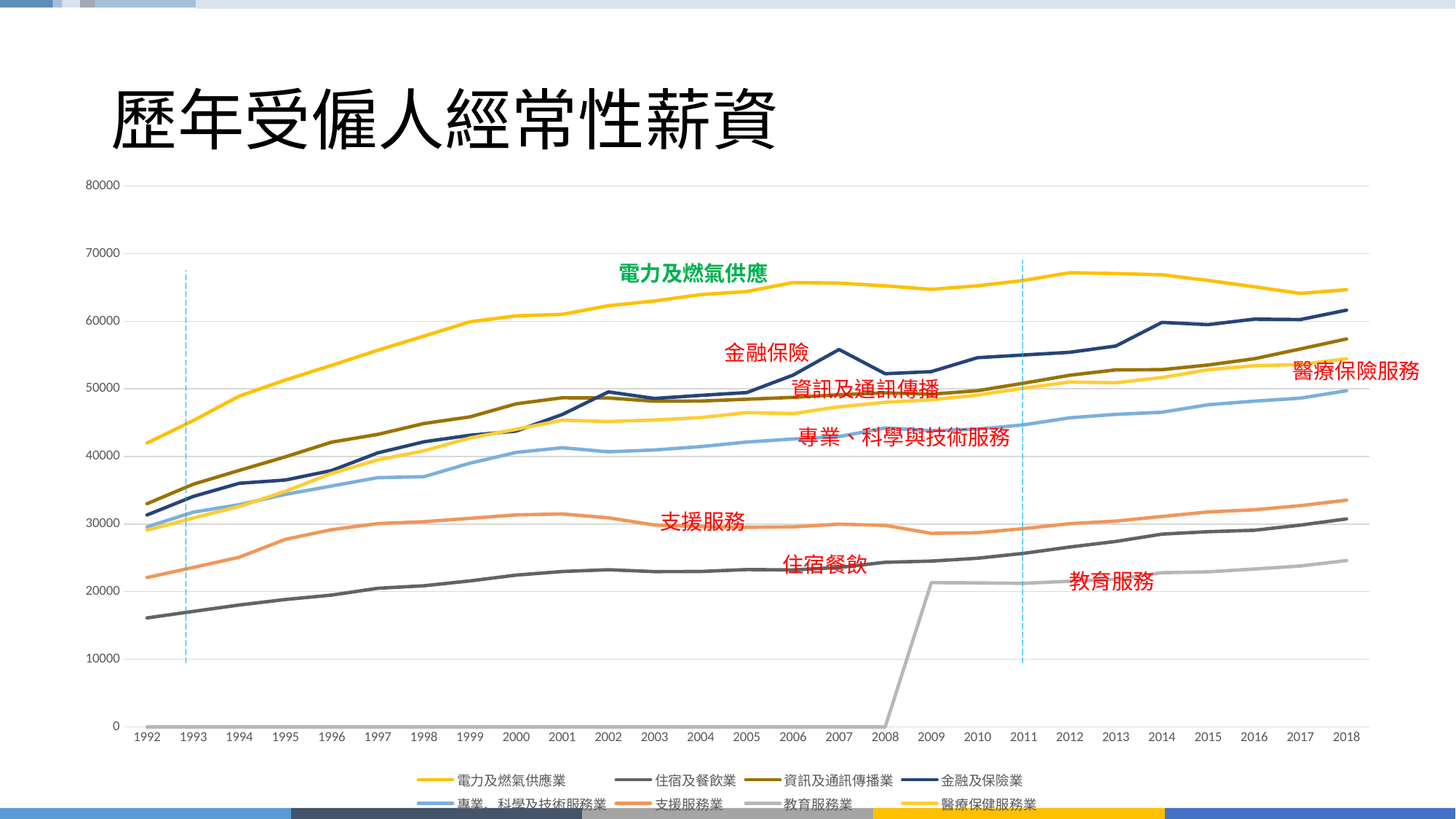

# 歷年受僱人經常性薪資

### Chart

| Category | 電力及燃氣供應業 | 住宿及餐飲業 | 資訊及通訊傳播業 | 金融及保險業 | 專業、科學及技術服務業 | 支援服務業 | 教育服務業 | 醫療保健服務業 |
|---|---|---|---|---|---|---|---|---|
| 1992 | 41995.0 | 16111.0 | 33005.0 | 31343.0 | 29583.0 | 22089.0 | 0.0 | 29088.0 |
| 1993 | 45308.0 | 17078.0 | 35897.0 | 34084.0 | 31757.0 | 23578.0 | 0.0 | 30889.0 |
| 1994 | 48935.0 | 18023.0 | 37945.0 | 36033.0 | 32871.0 | 25098.0 | 0.0 | 32596.0 |
| 1995 | 51319.0 | 18842.0 | 39950.0 | 36519.0 | 34393.0 | 27741.0 | 0.0 | 34852.0 |
| 1996 | 53487.0 | 19486.0 | 42119.0 | 37926.0 | 35629.0 | 29169.0 | 0.0 | 37505.0 |
| 1997 | 55718.0 | 20497.0 | 43267.0 | 40534.0 | 36866.0 | 30067.0 | 0.0 | 39496.0 |
| 1998 | 57800.0 | 20869.0 | 44877.0 | 42171.0 | 37006.0 | 30341.0 | 0.0 | 40839.0 |
| 1999 | 59926.0 | 21588.0 | 45861.0 | 43140.0 | 39009.0 | 30848.0 | 0.0 | 42747.0 |
| 2000 | 60799.0 | 22447.0 | 47787.0 | 43754.0 | 40602.0 | 31357.0 | 0.0 | 44016.0 |
| 2001 | 61028.0 | 22978.0 | 48682.0 | 46212.0 | 41295.0 | 31488.0 | 0.0 | 45373.0 |
| 2002 | 62299.0 | 23237.0 | 48649.0 | 49546.0 | 40687.0 | 30920.0 | 0.0 | 45173.0 |
| 2003 | 63002.0 | 22958.0 | 48176.0 | 48583.0 | 40966.0 | 29855.0 | 0.0 | 45405.0 |
| 2004 | 63943.0 | 22979.0 | 48202.0 | 49040.0 | 41461.0 | 29625.0 | 0.0 | 45753.0 |
| 2005 | 64399.0 | 23267.0 | 48469.0 | 49456.0 | 42132.0 | 29517.0 | 0.0 | 46487.0 |
| 2006 | 65724.0 | 23209.0 | 48740.0 | 52022.0 | 42584.0 | 29582.0 | 0.0 | 46343.0 |
| 2007 | 65646.0 | 23574.0 | 49130.0 | 55825.0 | 42940.0 | 29979.0 | 0.0 | 47345.0 |
| 2008 | 65242.0 | 24338.0 | 49416.0 | 52236.0 | 44218.0 | 29803.0 | 0.0 | 48019.0 |
| 2009 | 64723.0 | 24521.0 | 49213.0 | 52549.0 | 43813.0 | 28617.0 | 21331.0 | 48381.0 |
| 2010 | 65243.0 | 24936.0 | 49729.0 | 54609.0 | 44039.0 | 28713.0 | 21295.0 | 49078.0 |
| 2011 | 66043.0 | 25663.0 | 50842.0 | 55008.0 | 44675.0 | 29318.0 | 21223.0 | 50100.0 |
| 2012 | 67184.0 | 26598.0 | 52017.0 | 55407.0 | 45721.0 | 30056.0 | 21541.0 | 51010.0 |
| 2013 | 67053.0 | 27426.0 | 52810.0 | 56339.0 | 46231.0 | 30437.0 | 21813.0 | 50909.0 |
| 2014 | 66875.0 | 28504.0 | 52840.0 | 59832.0 | 46540.0 | 31120.0 | 22802.0 | 51671.0 |
| 2015 | 66039.0 | 28867.0 | 53531.0 | 59499.0 | 47652.0 | 31787.0 | 22930.0 | 52824.0 |
| 2016 | 65105.0 | 29081.0 | 54459.0 | 60317.0 | 48182.0 | 32114.0 | 23340.0 | 53430.0 |
| 2017 | 64116.0 | 29841.0 | 55902.0 | 60250.0 | 48629.0 | 32722.0 | 23792.0 | 53605.0 |
| 2018 | 64671.0 | 30758.0 | 57383.0 | 61643.0 | 49721.0 | 33527.0 | 24597.0 | 54457.0 |
電力及燃氣供應
金融保險
醫療保險服務
資訊及通訊傳播
專業、科學與技術服務
支援服務
住宿餐飲
教育服務